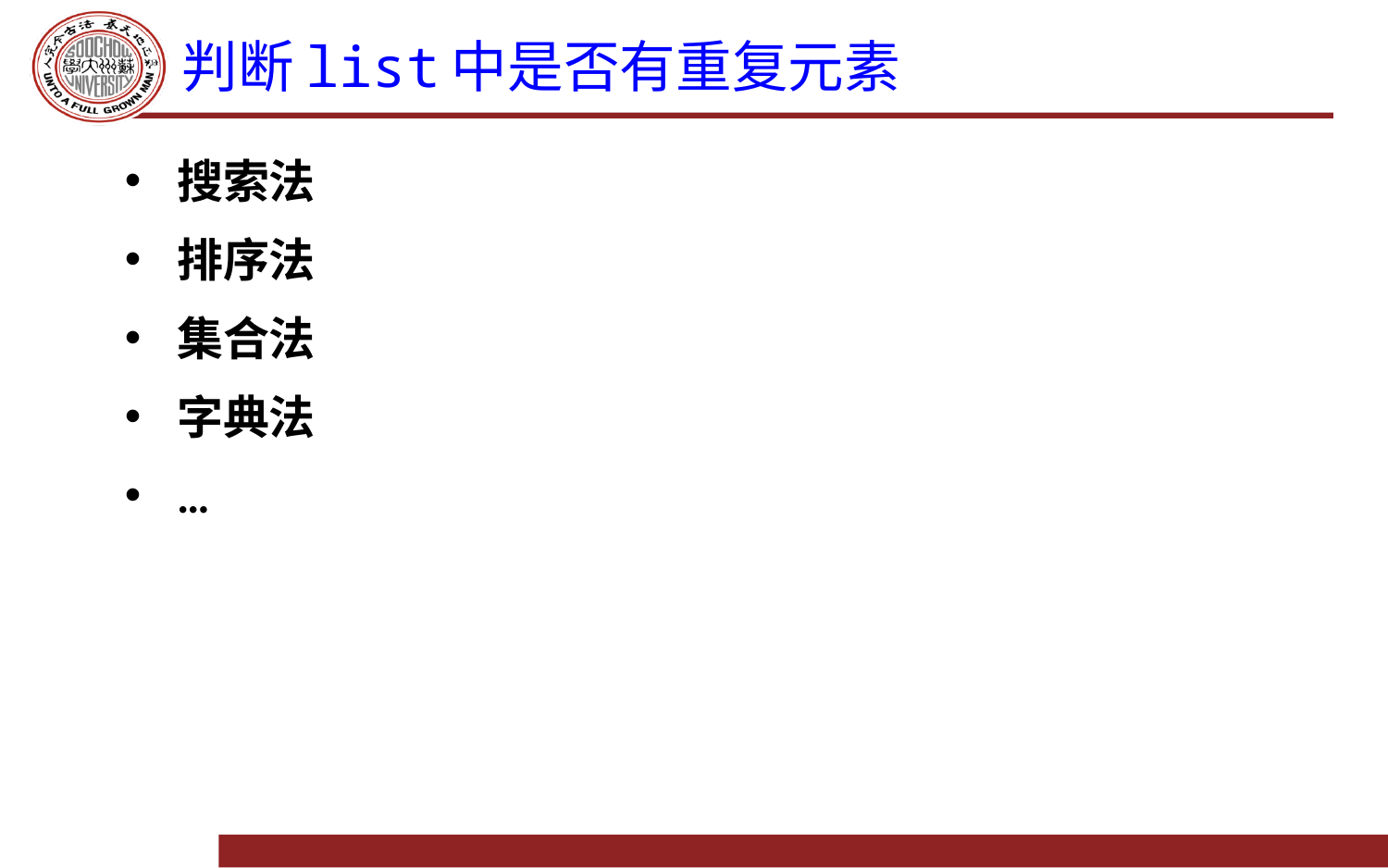

# 判断list中是否有重复元素
搜索法
排序法
集合法
字典法
…